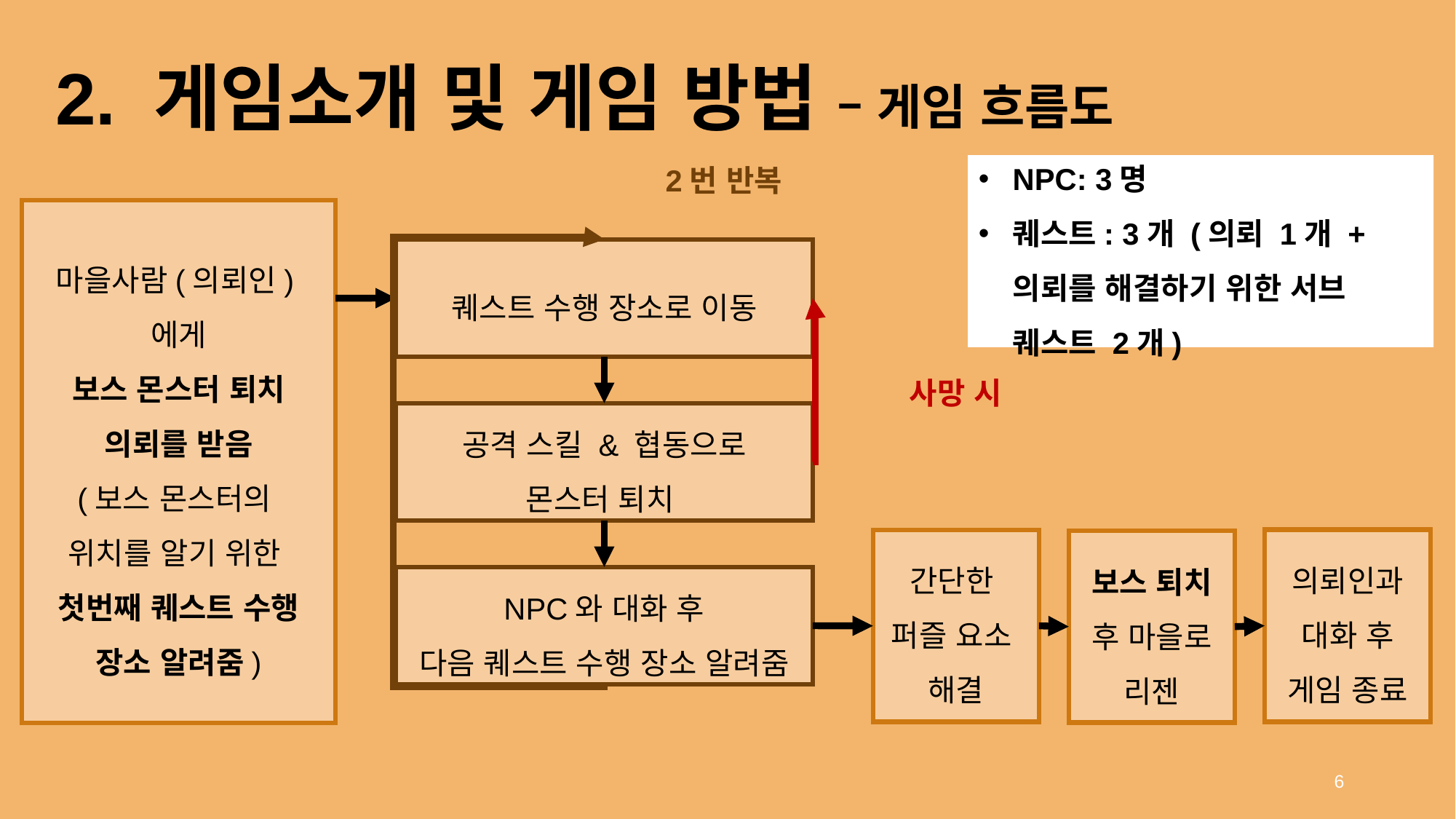

2. 게임소개 및 게임 방법 – 게임 흐름도
NPC: 3명
퀘스트: 3개 (의뢰 1개 + 의뢰를 해결하기 위한 서브 퀘스트 2개)
2번 반복
마을사람(의뢰인)에게
보스 몬스터 퇴치 의뢰를 받음
(보스 몬스터의
위치를 알기 위한
첫번째 퀘스트 수행 장소 알려줌)
퀘스트 수행 장소로 이동
사망 시
공격 스킬 & 협동으로
몬스터 퇴치
의뢰인과 대화 후 게임 종료
간단한
퍼즐 요소
해결
보스 퇴치 후 마을로 리젠
NPC와 대화 후
다음 퀘스트 수행 장소 알려줌
6